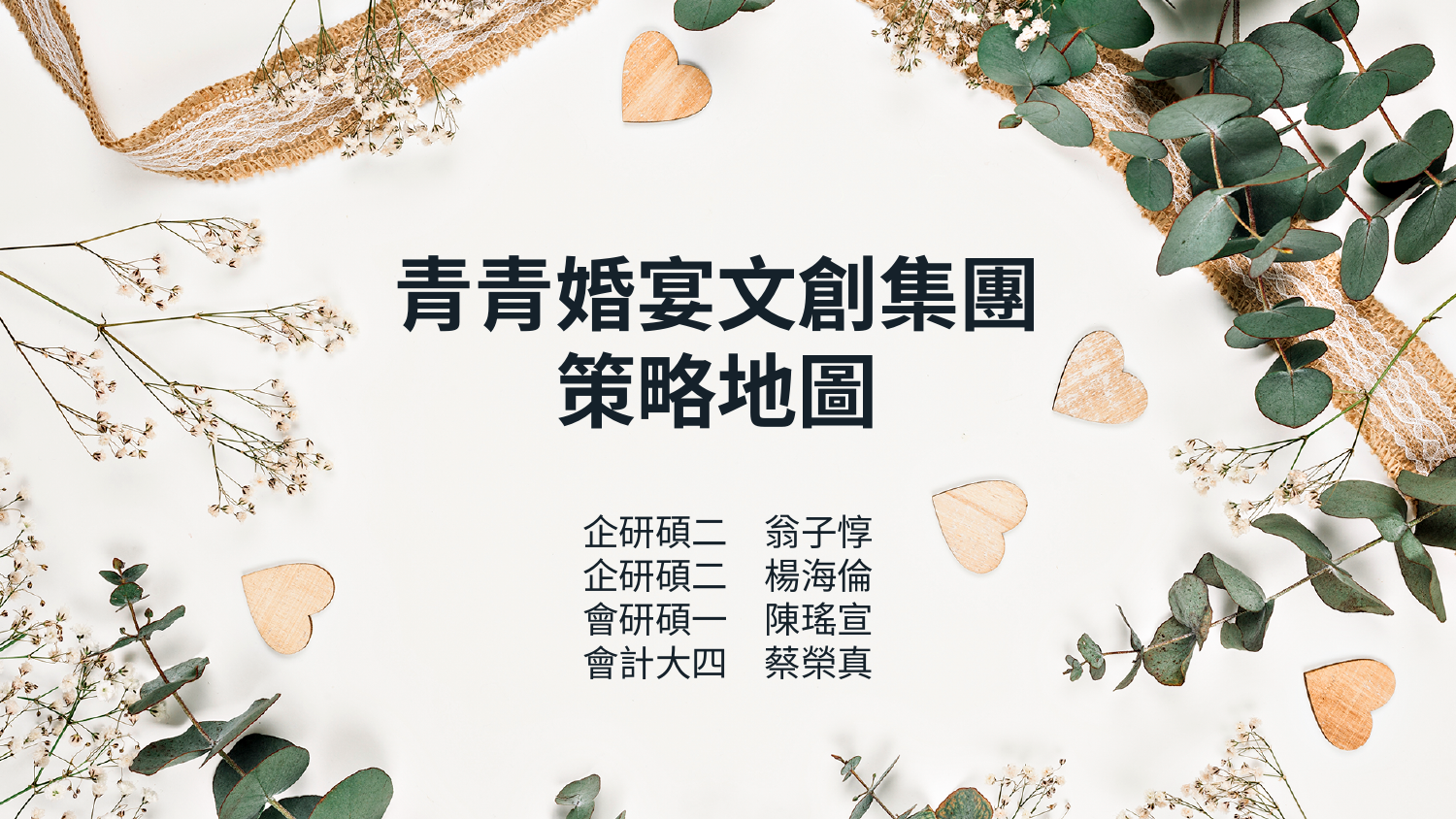

# 青青婚宴文創集團 策略地圖
企研碩二　翁子惇
企研碩二　楊海倫
會研碩一　陳瑤宣
會計大四　蔡榮真